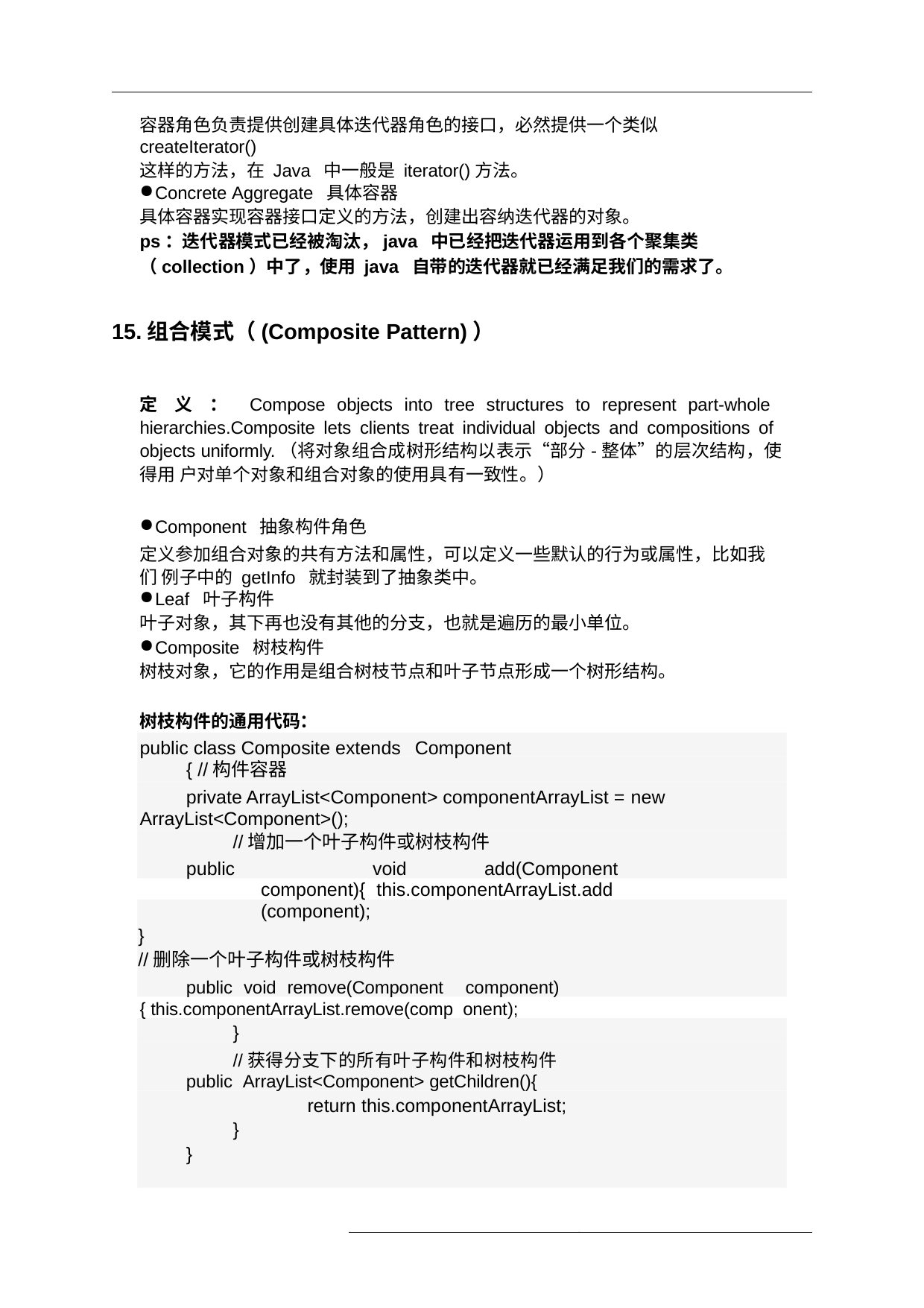

容器角色负责提供创建具体迭代器角色的接口，必然提供一个类似 createIterator()
这样的方法，在 Java 中一般是 iterator()方法。
Concrete Aggregate 具体容器
具体容器实现容器接口定义的方法，创建出容纳迭代器的对象。
ps：迭代器模式已经被淘汰，java 中已经把迭代器运用到各个聚集类
（collection）中了，使用 java 自带的迭代器就已经满足我们的需求了。

15.组合模式（(Composite Pattern)）
定 义 ： Compose objects into tree structures to represent part-whole  hierarchies.Composite lets clients treat individual objects and compositions of  objects uniformly.（将对象组合成树形结构以表示“部分-整体”的层次结构，使得用 户对单个对象和组合对象的使用具有一致性。）

Component 抽象构件角色
定义参加组合对象的共有方法和属性，可以定义一些默认的行为或属性，比如我们 例子中的 getInfo 就封装到了抽象类中。
Leaf 叶子构件
叶子对象，其下再也没有其他的分支，也就是遍历的最小单位。
Composite 树枝构件
树枝对象，它的作用是组合树枝节点和叶子节点形成一个树形结构。

树枝构件的通用代码：
public class Composite extends Component
{ //构件容器
private ArrayList<Component> componentArrayList = new  ArrayList<Component>();
//增加一个叶子构件或树枝构件
public		void	add(Component  component){ this.componentArrayList.add  (component);
}
//删除一个叶子构件或树枝构件
public void remove(Component  component){ this.componentArrayList.remove(comp  onent);
}
//获得分支下的所有叶子构件和树枝构件 public  ArrayList<Component> getChildren(){
return this.componentArrayList;
}
}